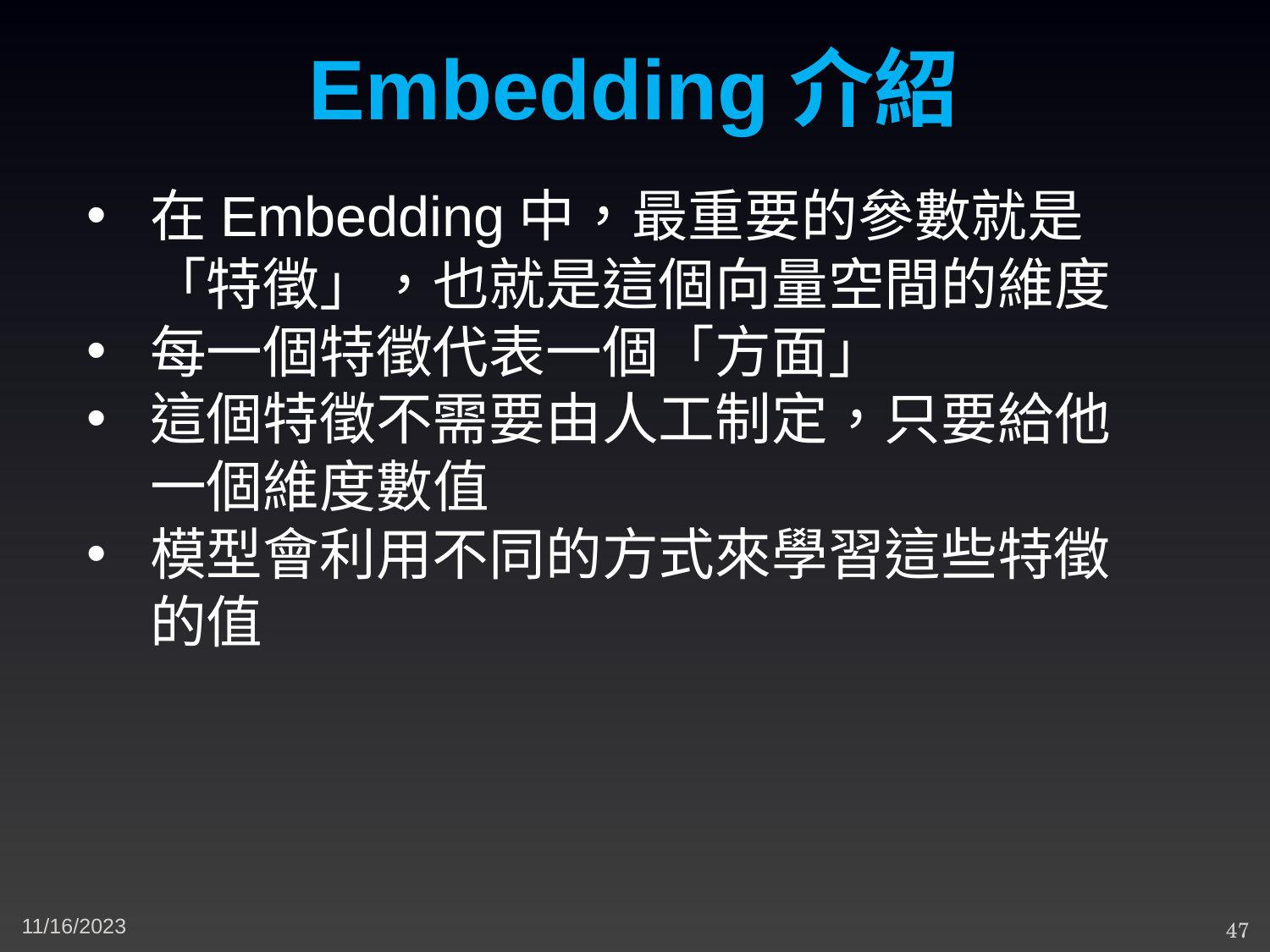

Embedding介紹
在Embedding中，最重要的參數就是「特徵」，也就是這個向量空間的維度
每一個特徵代表一個「方面」
這個特徵不需要由人工制定，只要給他一個維度數值
模型會利用不同的方式來學習這些特徵的值

11/16/2023
47